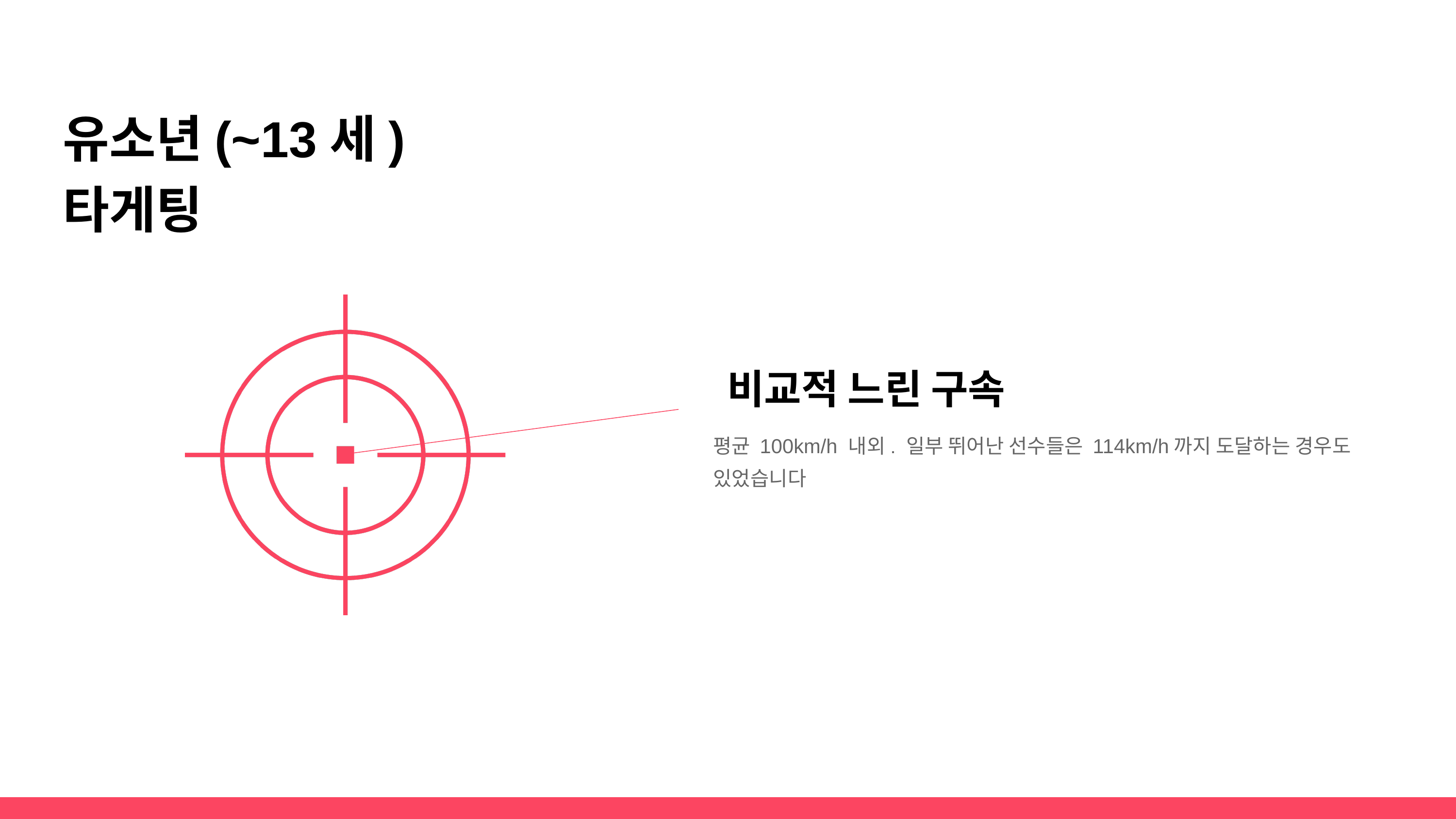

유소년(~13세) 타게팅

비교적 느린 구속

평균 100km/h 내외. 일부 뛰어난 선수들은 114km/h까지 도달하는 경우도 있었습니다​